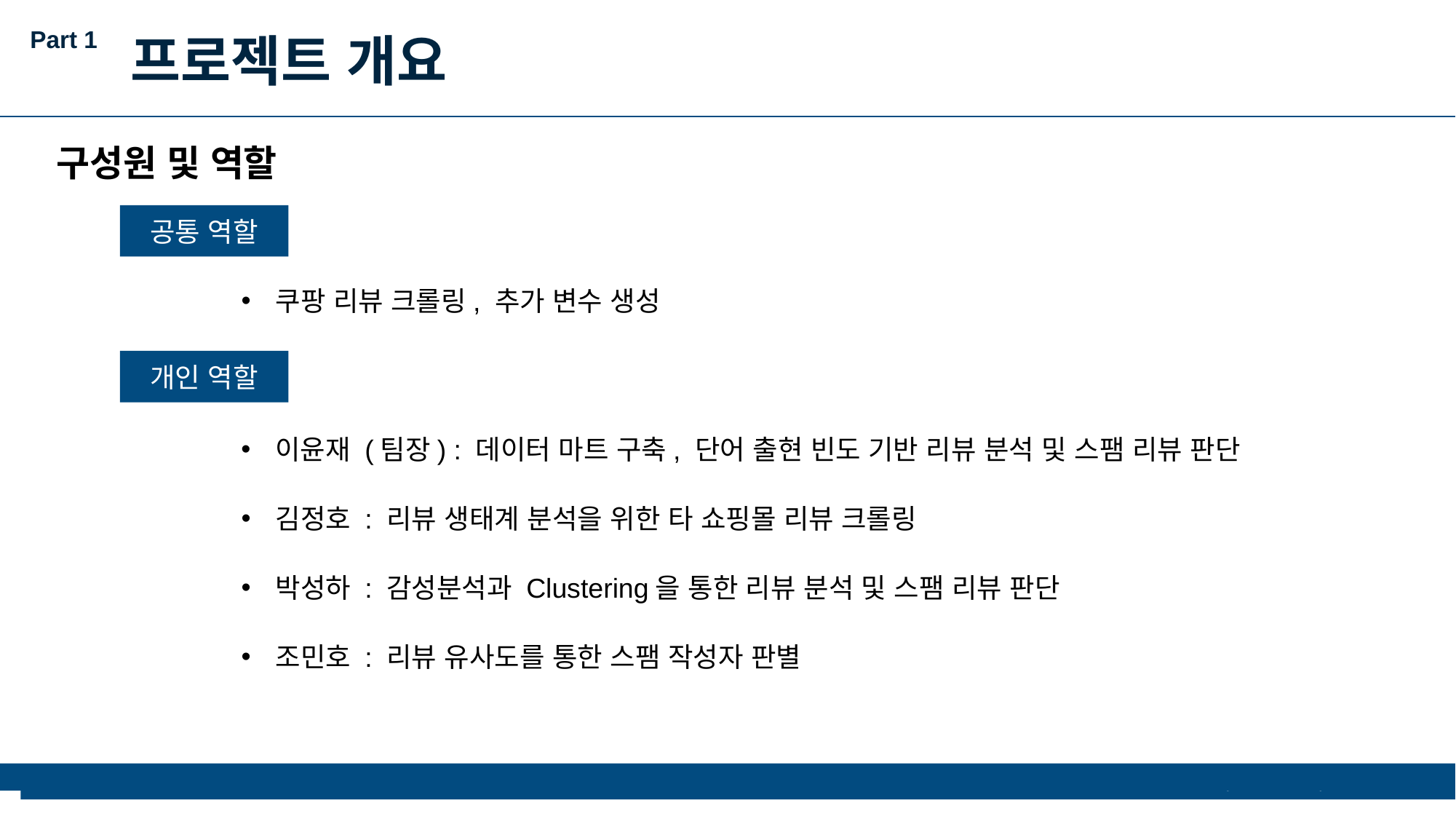

Part 1
프로젝트 개요
구성원 및 역할
공통 역할
쿠팡 리뷰 크롤링, 추가 변수 생성
개인 역할
이윤재 (팀장) : 데이터 마트 구축, 단어 출현 빈도 기반 리뷰 분석 및 스팸 리뷰 판단
김정호 : 리뷰 생태계 분석을 위한 타 쇼핑몰 리뷰 크롤링
박성하 : 감성분석과 Clustering을 통한 리뷰 분석 및 스팸 리뷰 판단
조민호 : 리뷰 유사도를 통한 스팸 작성자 판별